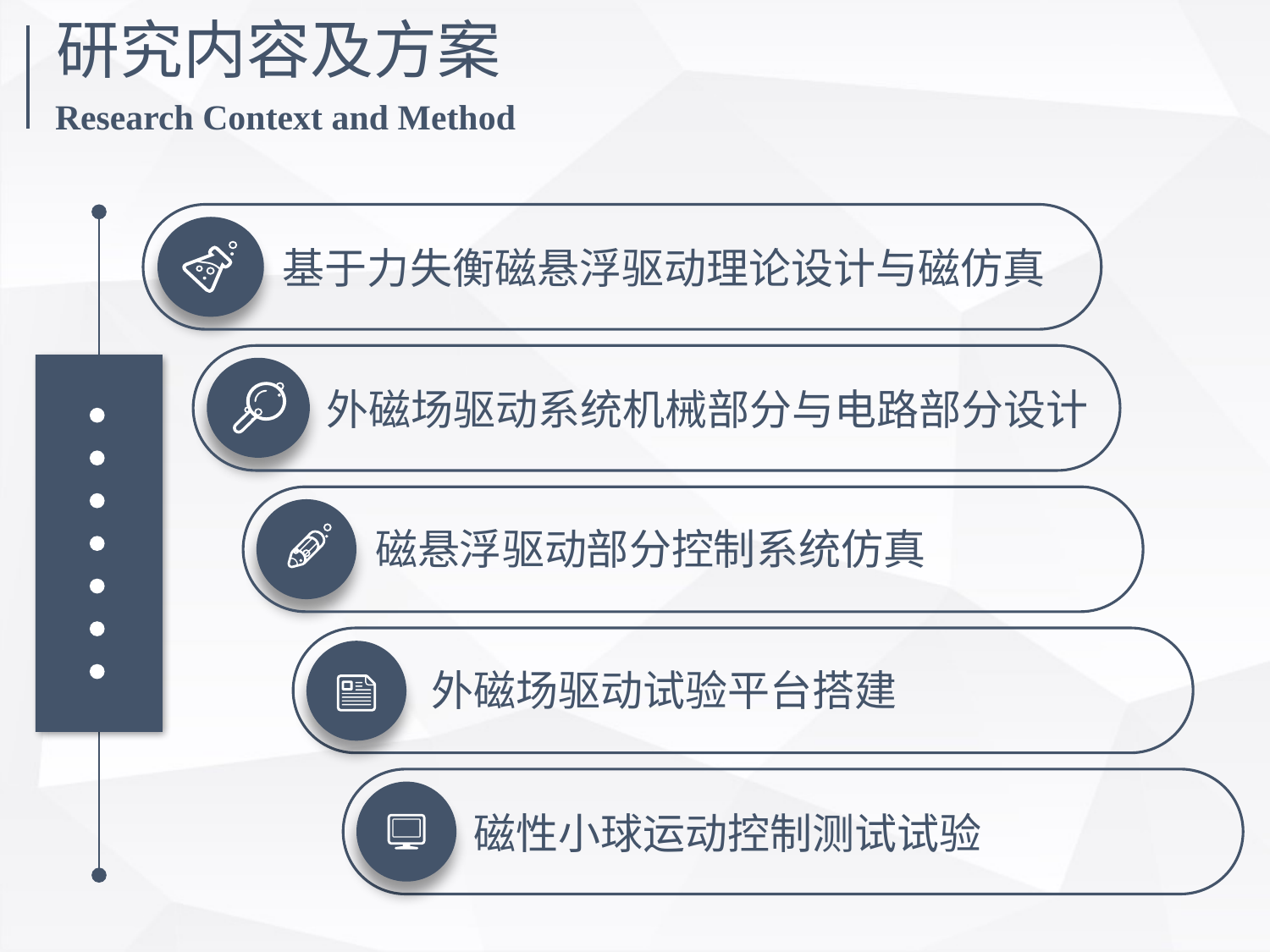

研究内容及方案
Research Context and Method

基于力失衡磁悬浮驱动理论设计与磁仿真

外磁场驱动系统机械部分与电路部分设计

磁悬浮驱动部分控制系统仿真

外磁场驱动试验平台搭建

磁性小球运动控制测试试验